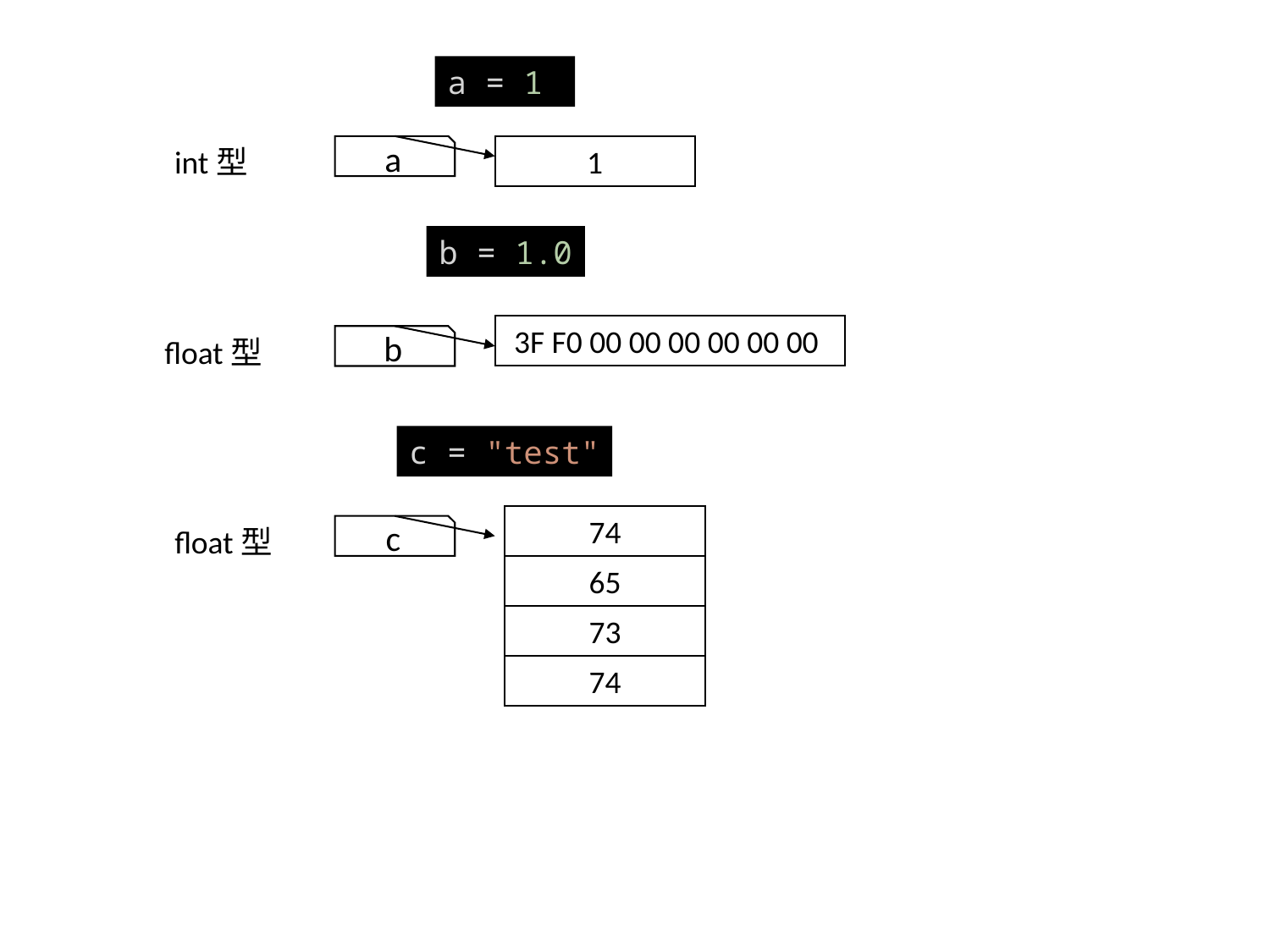

a = 1
int型
a
1
b = 1.0
3F F0 00 00 00 00 00 00
float型
b
c = "test"
74
float型
c
65
73
74